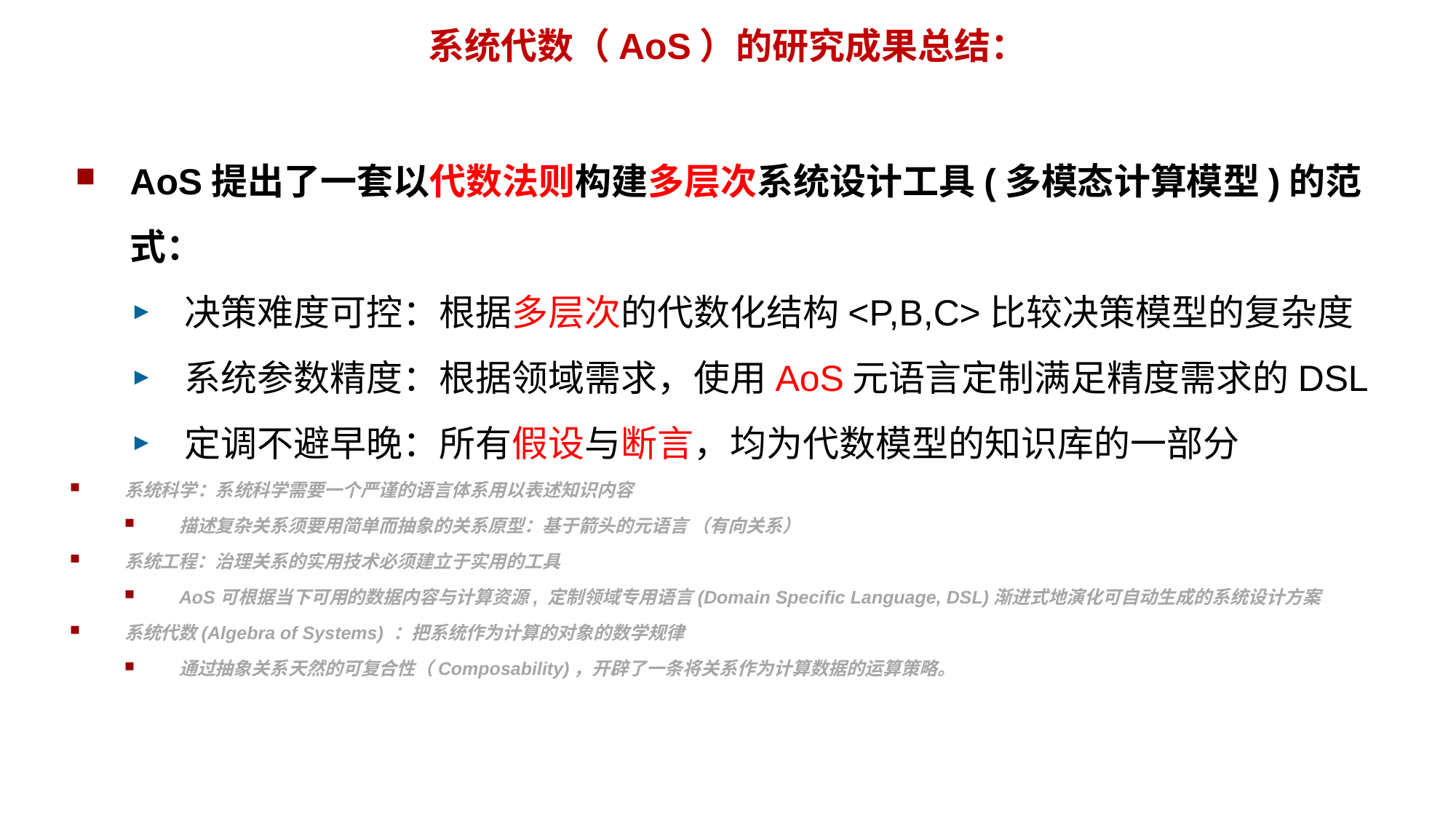

# 系统代数（AoS）的研究成果总结：
AoS提出了一套以代数法则构建多层次系统设计工具(多模态计算模型)的范式：
决策难度可控：根据多层次的代数化结构<P,B,C>比较决策模型的复杂度
系统参数精度：根据领域需求，使用AoS元语言定制满足精度需求的DSL
定调不避早晚：所有假设与断言，均为代数模型的知识库的一部分
系统科学：系统科学需要一个严谨的语言体系用以表述知识内容
描述复杂关系须要用简单而抽象的关系原型：基于箭头的元语言 （有向关系）
系统工程：治理关系的实用技术必须建立于实用的工具
AoS可根据当下可用的数据内容与计算资源, 定制领域专用语言(Domain Specific Language, DSL)渐进式地演化可自动生成的系统设计方案
系统代数(Algebra of Systems) ：把系统作为计算的对象的数学规律
通过抽象关系天然的可复合性（Composability)，开辟了一条将关系作为计算数据的运算策略。